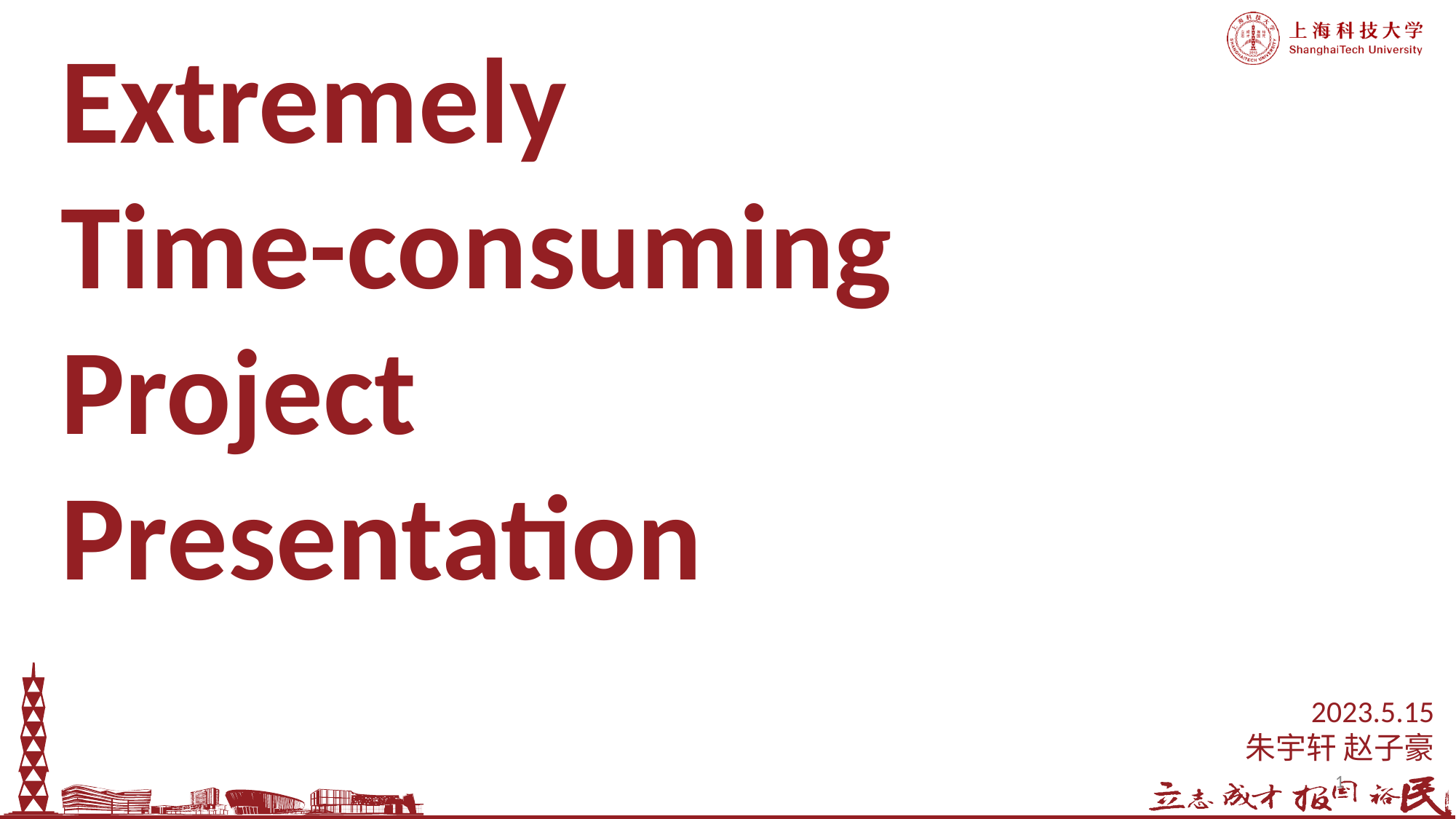

Extremely
Time-consuming
Project
Presentation
2023.5.15
朱宇轩 赵子豪
1